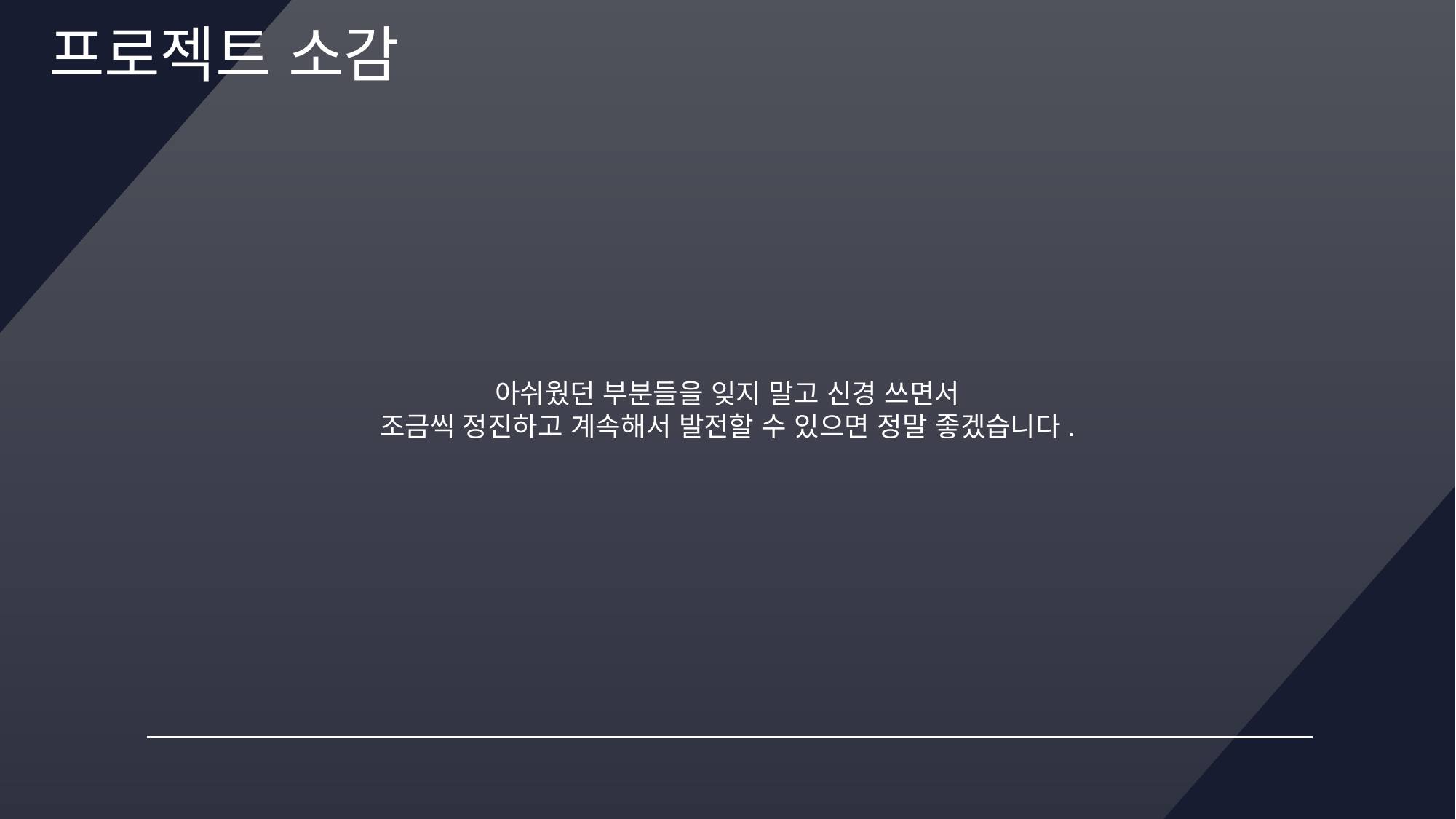

프로젝트 소감
아쉬웠던 부분들을 잊지 말고 신경 쓰면서
조금씩 정진하고 계속해서 발전할 수 있으면 정말 좋겠습니다.